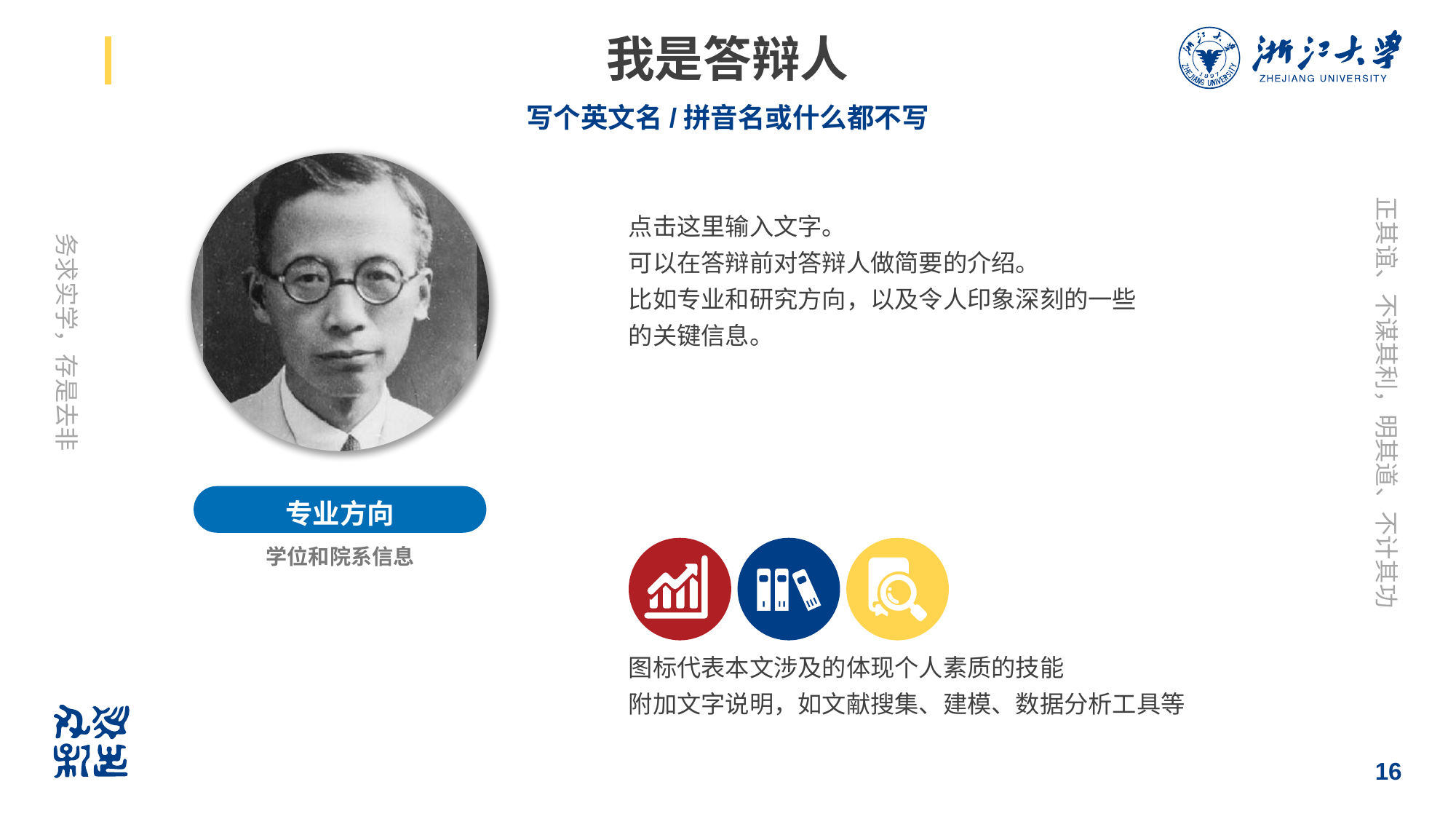

# 我是答辩人
写个英文名/拼音名或什么都不写

点击这里输入文字。
可以在答辩前对答辩人做简要的介绍。
比如专业和研究方向，以及令人印象深刻的一些
的关键信息。
专业方向
学位和院系信息

图标代表本文涉及的体现个人素质的技能
附加文字说明，如文献搜集、建模、数据分析工具等
16